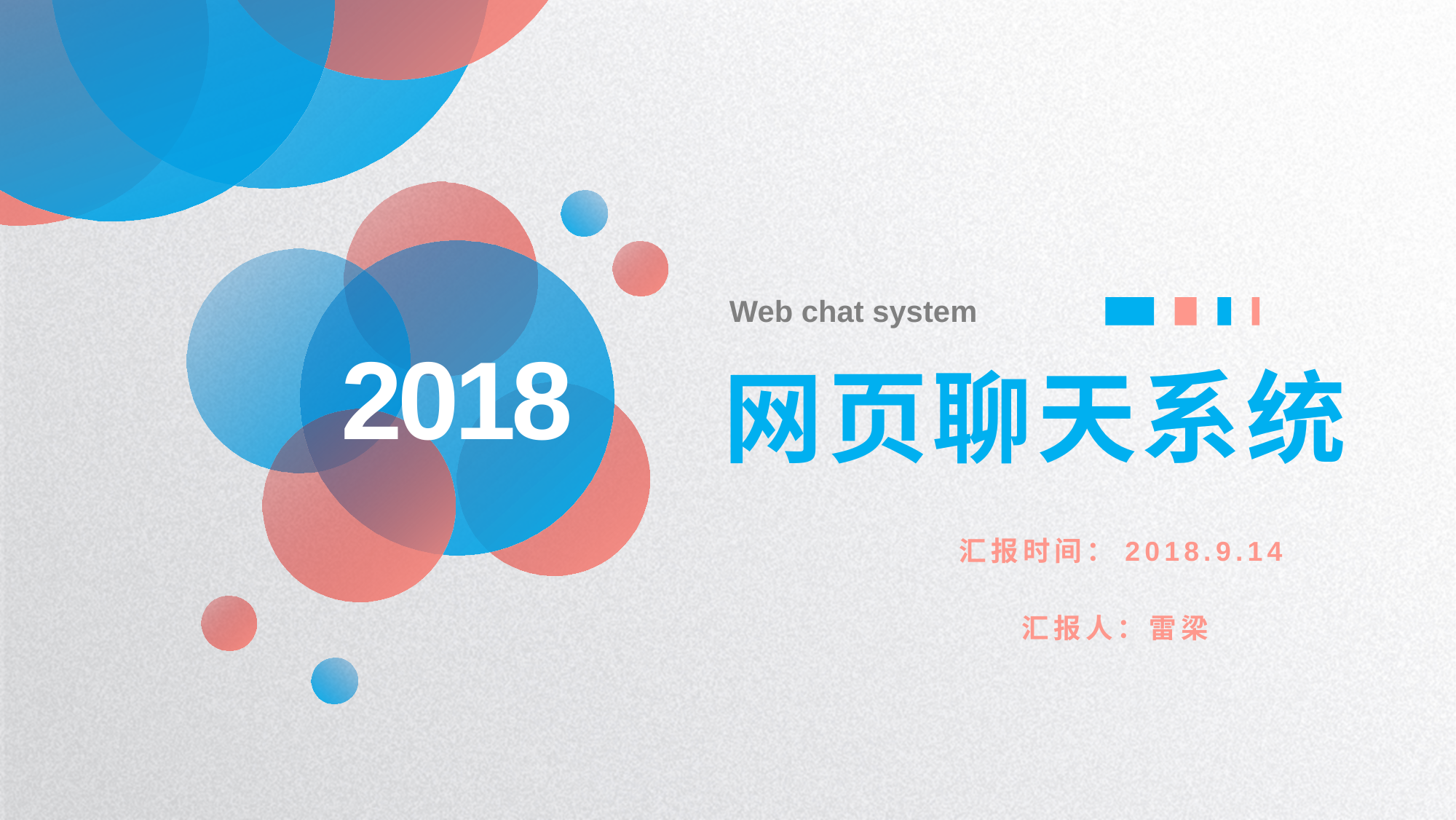

Web chat system

2018
网页聊天系统

汇报时间：2018.9.14

汇报人：雷梁